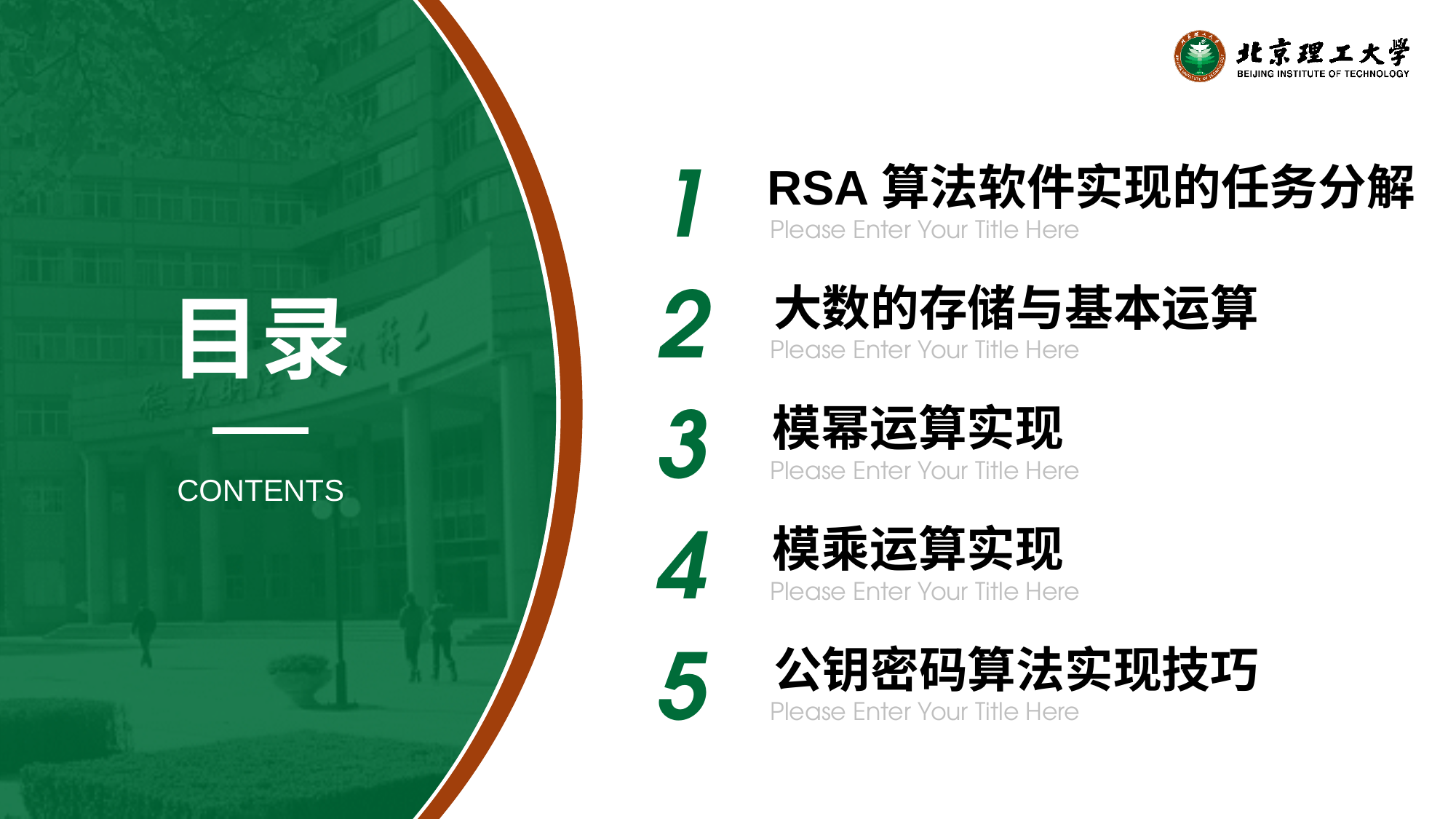

1
RSA算法软件实现的任务分解
Please Enter Your Title Here
2
大数的存储与基本运算
Please Enter Your Title Here
目录
3
模幂运算实现
Please Enter Your Title Here
CONTENTS
4
模乘运算实现
Please Enter Your Title Here
5
公钥密码算法实现技巧
Please Enter Your Title Here